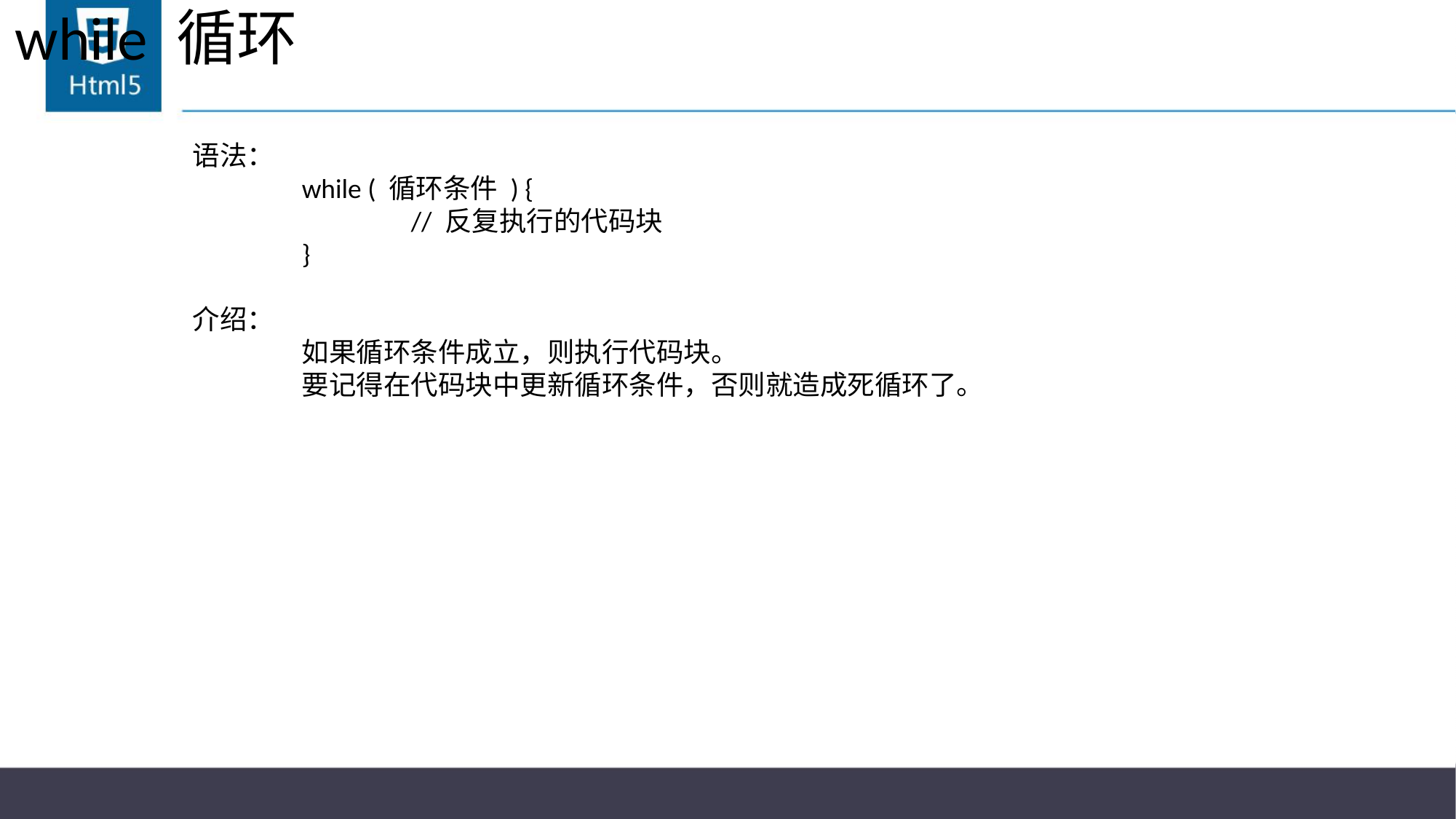

# while 循环
语法：
	while ( 循环条件 ) {
		// 反复执行的代码块
	}

介绍：
	如果循环条件成立，则执行代码块。
	要记得在代码块中更新循环条件，否则就造成死循环了。